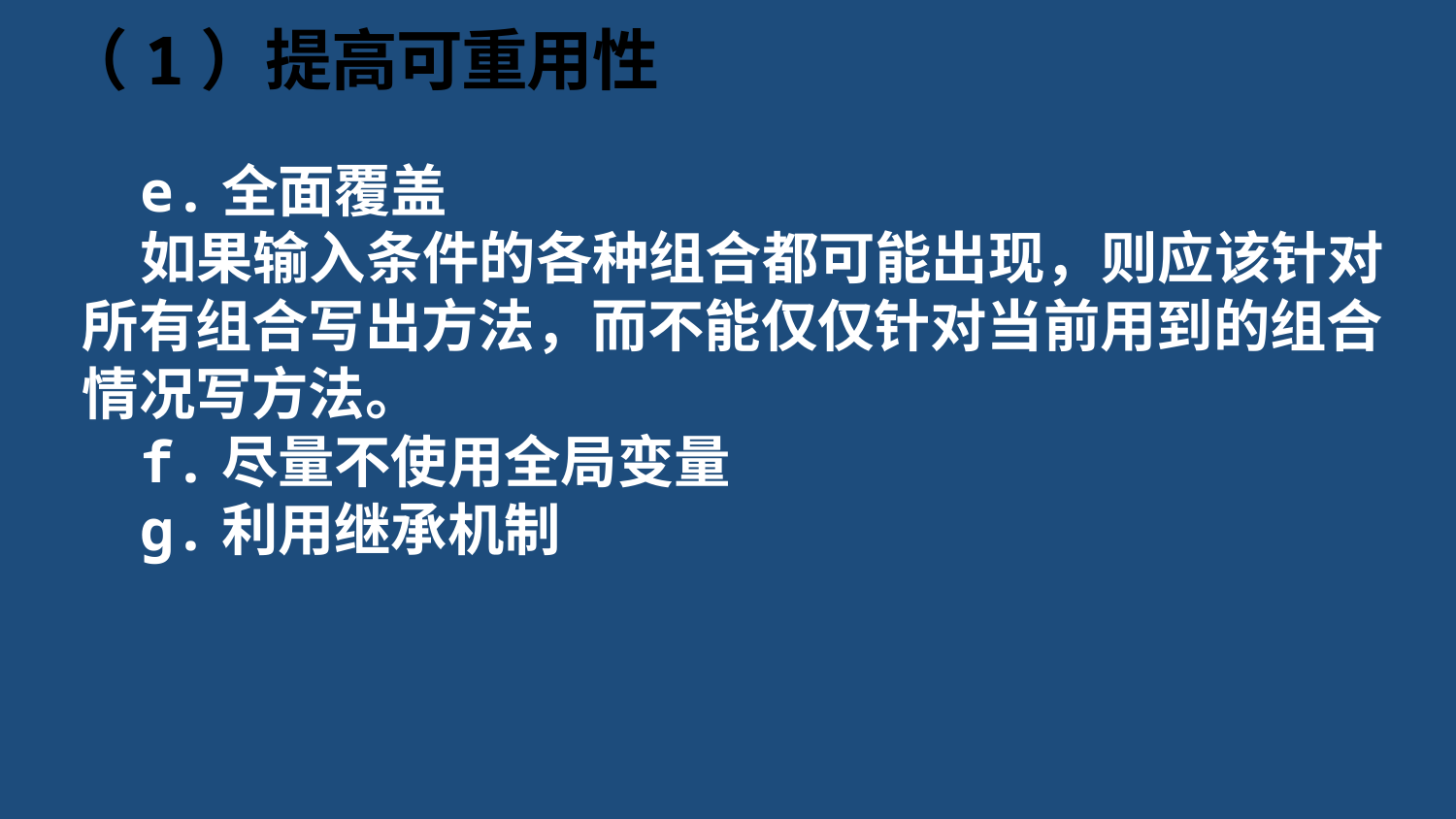

# （1）提高可重用性
e.全面覆盖
如果输入条件的各种组合都可能出现，则应该针对所有组合写出方法，而不能仅仅针对当前用到的组合情况写方法。
f.尽量不使用全局变量
g.利用继承机制